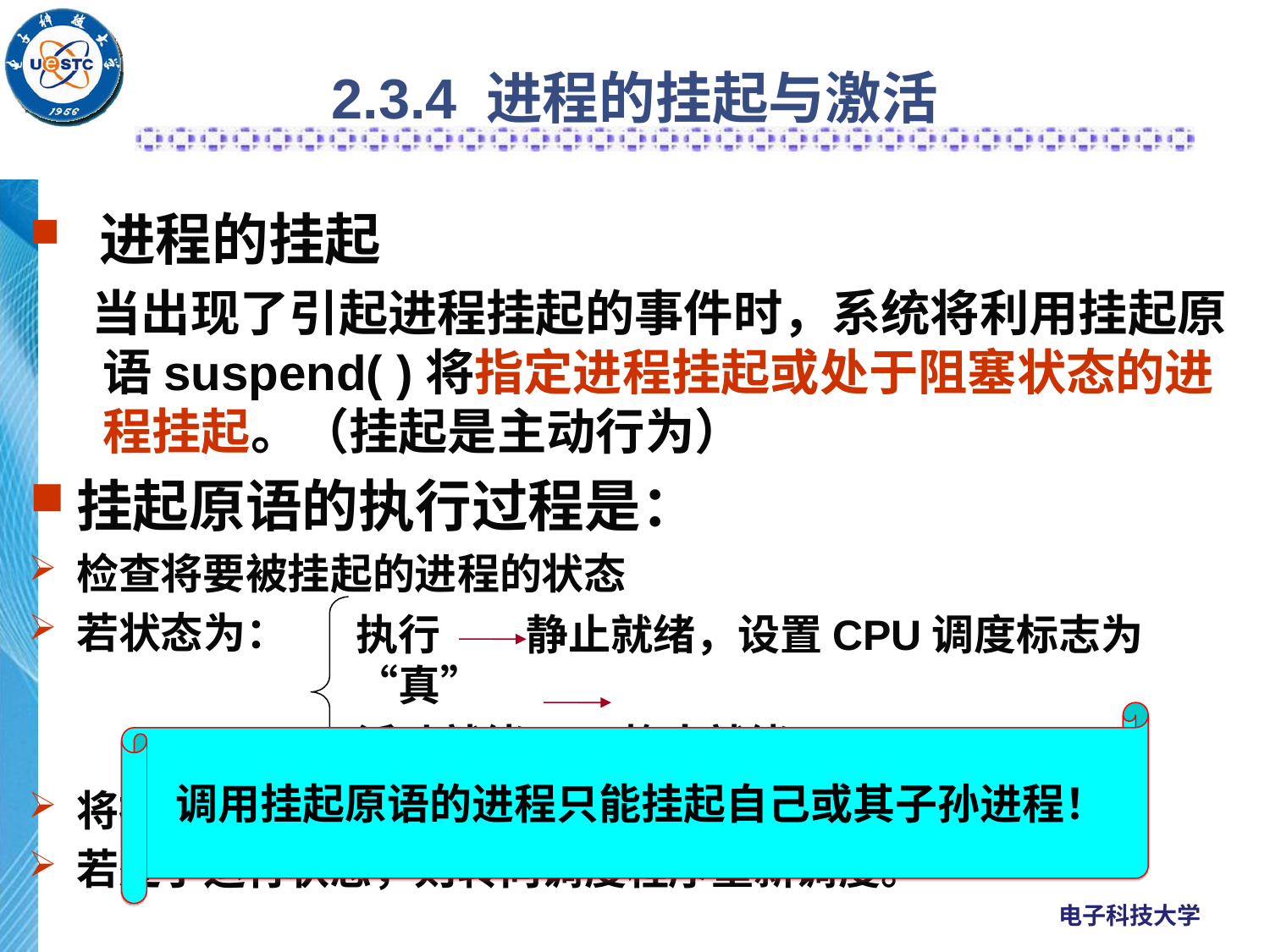

# 2.3.4 进程的挂起与激活
 进程的挂起
当出现了引起进程挂起的事件时，系统将利用挂起原语suspend( )将指定进程挂起或处于阻塞状态的进程挂起。（挂起是主动行为）
挂起原语的执行过程是：
检查将要被挂起的进程的状态
若状态为：

将被挂起进程的PCB复制到指定的内存区域。
若处于运行状态，则转向调度程序重新调度。

执行         静止就绪，设置CPU调度标志为“真”
活动就绪          静止就绪
活动阻塞          静止阻塞

调用挂起原语的进程只能挂起自己或其子孙进程！